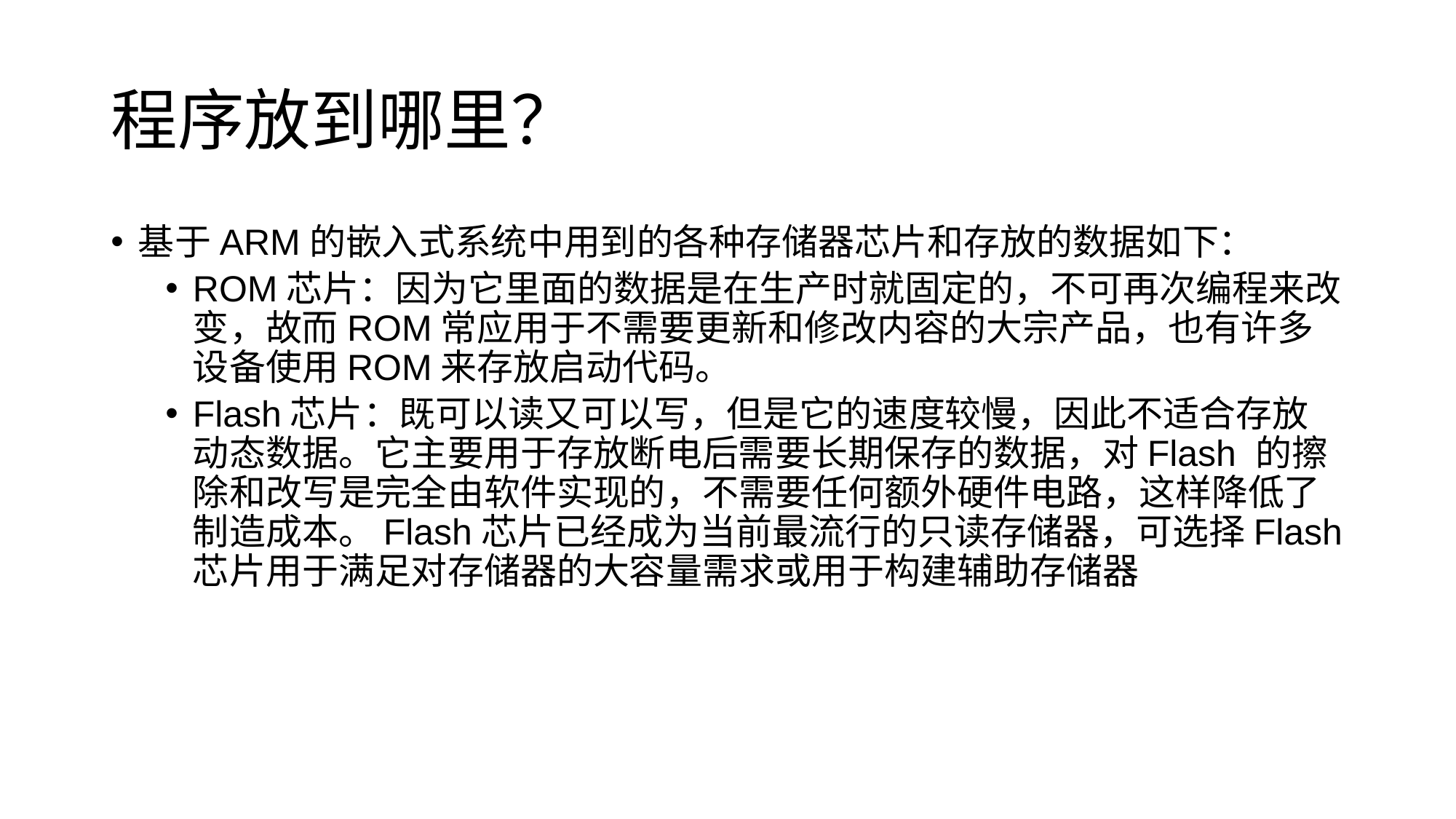

# 程序放到哪里？
基于ARM的嵌入式系统中用到的各种存储器芯片和存放的数据如下：
ROM芯片：因为它里面的数据是在生产时就固定的，不可再次编程来改变，故而ROM常应用于不需要更新和修改内容的大宗产品，也有许多设备使用ROM来存放启动代码。
Flash芯片：既可以读又可以写，但是它的速度较慢，因此不适合存放动态数据。它主要用于存放断电后需要长期保存的数据，对Flash 的擦除和改写是完全由软件实现的，不需要任何额外硬件电路，这样降低了制造成本。Flash芯片已经成为当前最流行的只读存储器，可选择Flash芯片用于满足对存储器的大容量需求或用于构建辅助存储器